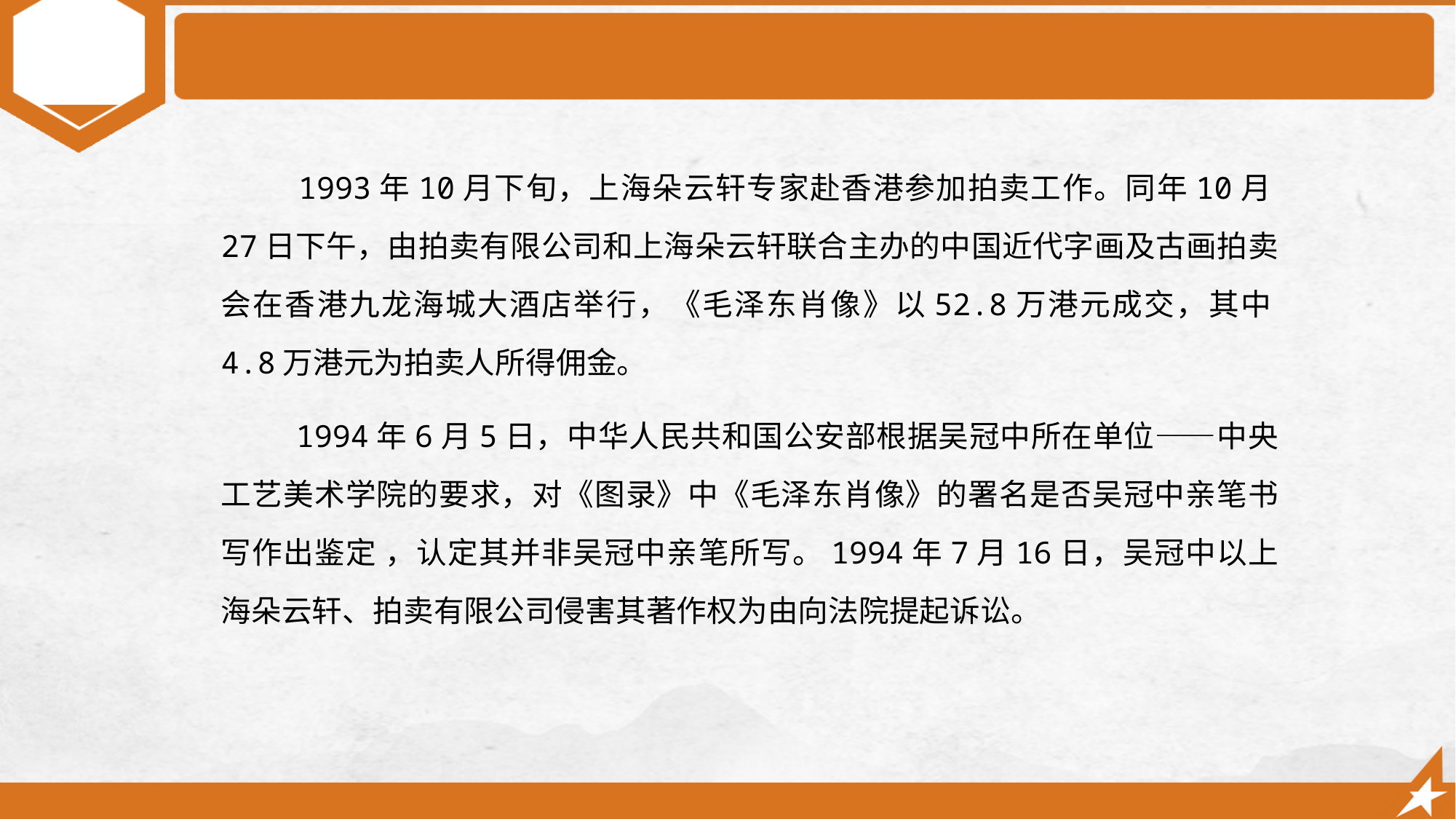

1993年10月下旬，上海朵云轩专家赴香港参加拍卖工作。同年10月27日下午，由拍卖有限公司和上海朵云轩联合主办的中国近代字画及古画拍卖会在香港九龙海城大酒店举行，《毛泽东肖像》以52.8万港元成交，其中4.8万港元为拍卖人所得佣金。
    1994年6月5日，中华人民共和国公安部根据吴冠中所在单位——中央工艺美术学院的要求，对《图录》中《毛泽东肖像》的署名是否吴冠中亲笔书写作出鉴定 ，认定其并非吴冠中亲笔所写。1994年7月16日，吴冠中以上海朵云轩、拍卖有限公司侵害其著作权为由向法院提起诉讼。